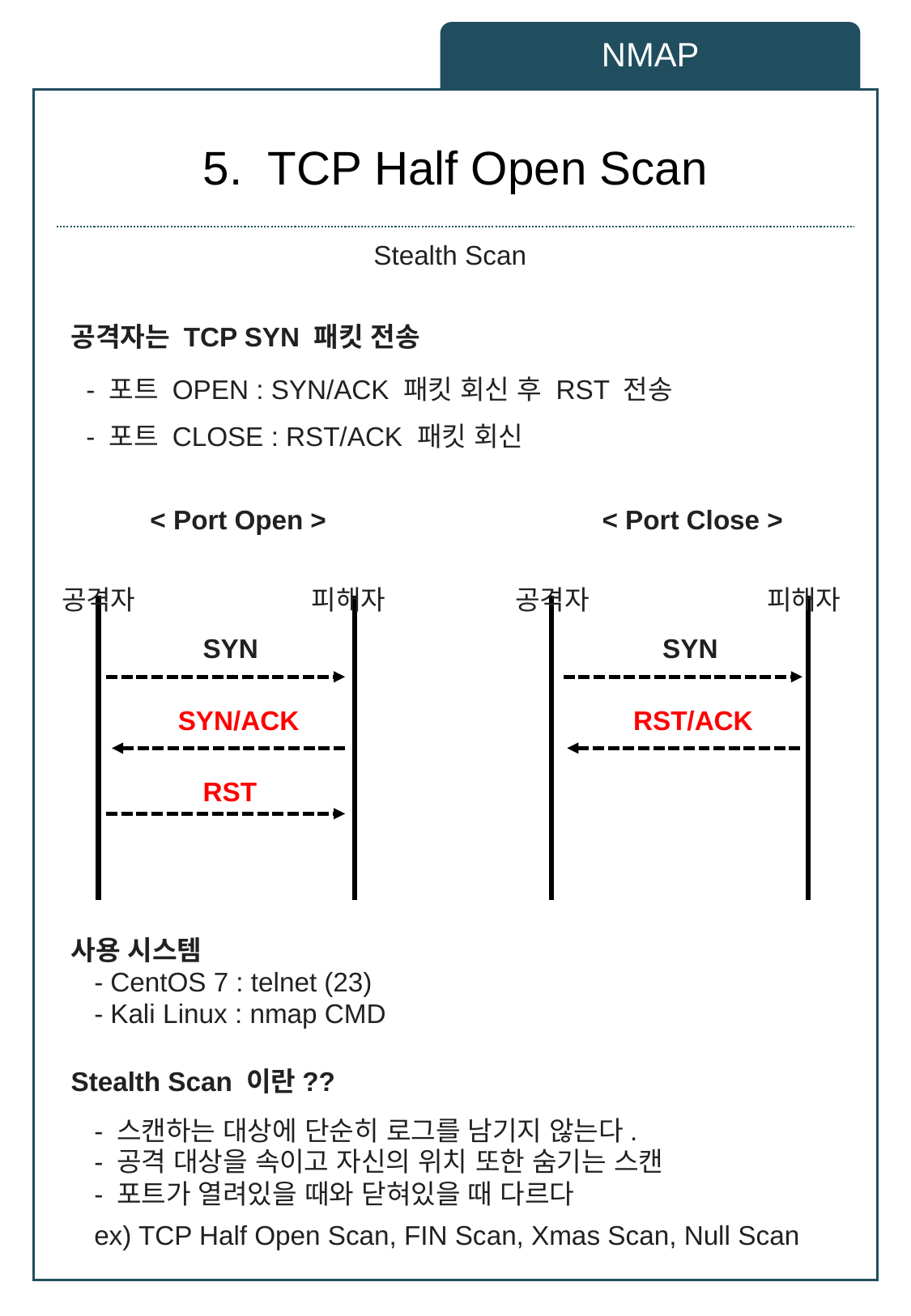

NMAP

# 5.  TCP Half Open Scan
Stealth Scan
공격자는 TCP SYN 패킷 전송
 - 포트 OPEN : SYN/ACK 패킷 회신 후 RST 전송
 - 포트 CLOSE : RST/ACK 패킷 회신
< Port Open >
< Port Close >
 공격자
 피해자
 공격자
 피해자
SYN
SYN
SYN/ACK
RST/ACK
RST
사용 시스템
- CentOS 7 : telnet (23)
- Kali Linux : nmap CMD
Stealth Scan 이란??
- 스캔하는 대상에 단순히 로그를 남기지 않는다.
- 공격 대상을 속이고 자신의 위치 또한 숨기는 스캔
- 포트가 열려있을 때와 닫혀있을 때 다르다
ex) TCP Half Open Scan, FIN Scan, Xmas Scan, Null Scan